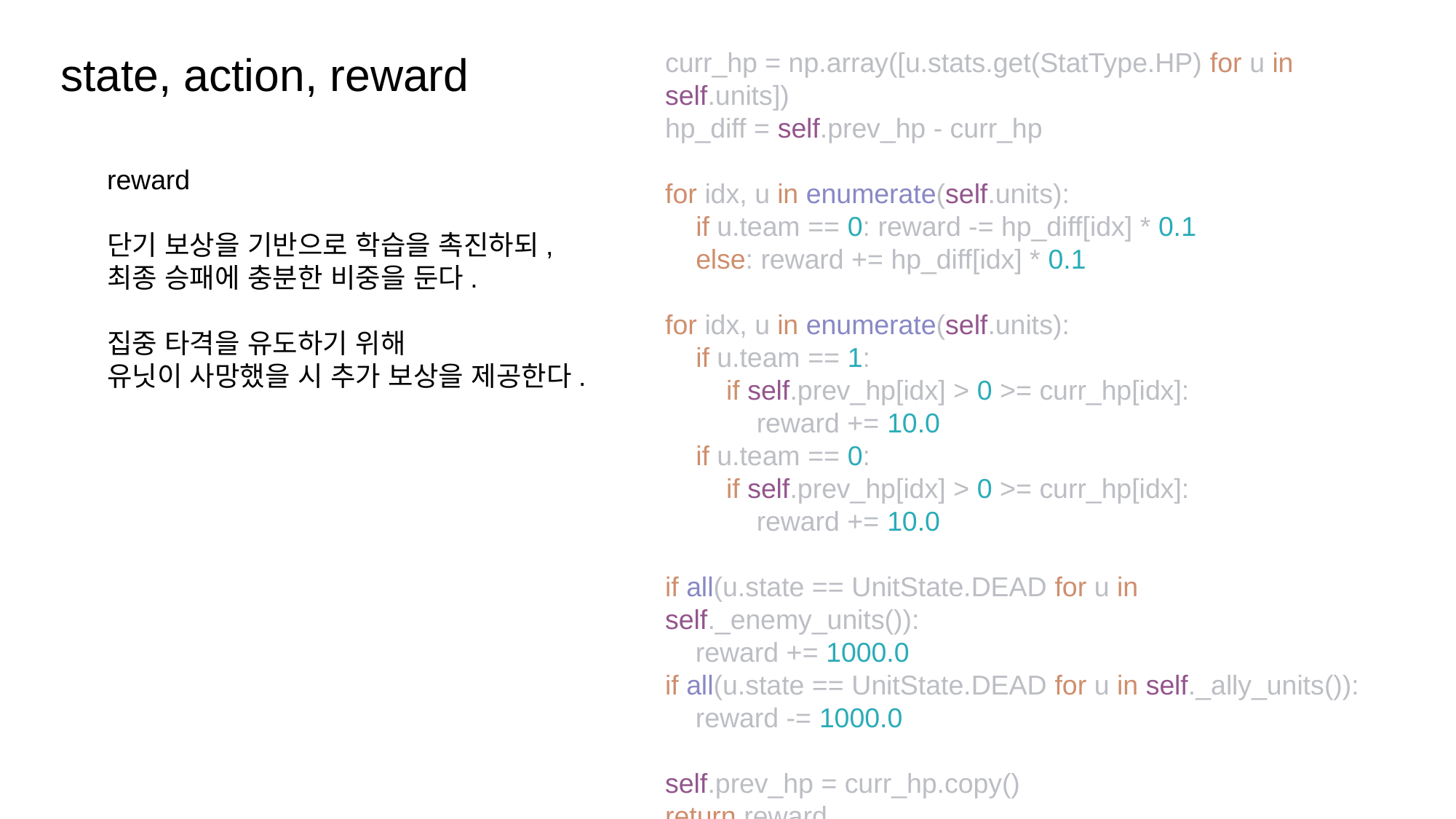

curr_hp = np.array([u.stats.get(StatType.HP) for u in self.units])
hp_diff = self.prev_hp - curr_hp
for idx, u in enumerate(self.units):
    if u.team == 0: reward -= hp_diff[idx] * 0.1
    else: reward += hp_diff[idx] * 0.1
for idx, u in enumerate(self.units):
    if u.team == 1:
        if self.prev_hp[idx] > 0 >= curr_hp[idx]:
            reward += 10.0
    if u.team == 0:
        if self.prev_hp[idx] > 0 >= curr_hp[idx]:
            reward += 10.0
if all(u.state == UnitState.DEAD for u in self._enemy_units()):
    reward += 1000.0
if all(u.state == UnitState.DEAD for u in self._ally_units()):
    reward -= 1000.0
self.prev_hp = curr_hp.copy()
return reward
state, action, reward
reward
단기 보상을 기반으로 학습을 촉진하되,
최종 승패에 충분한 비중을 둔다.

집중 타격을 유도하기 위해
유닛이 사망했을 시 추가 보상을 제공한다.